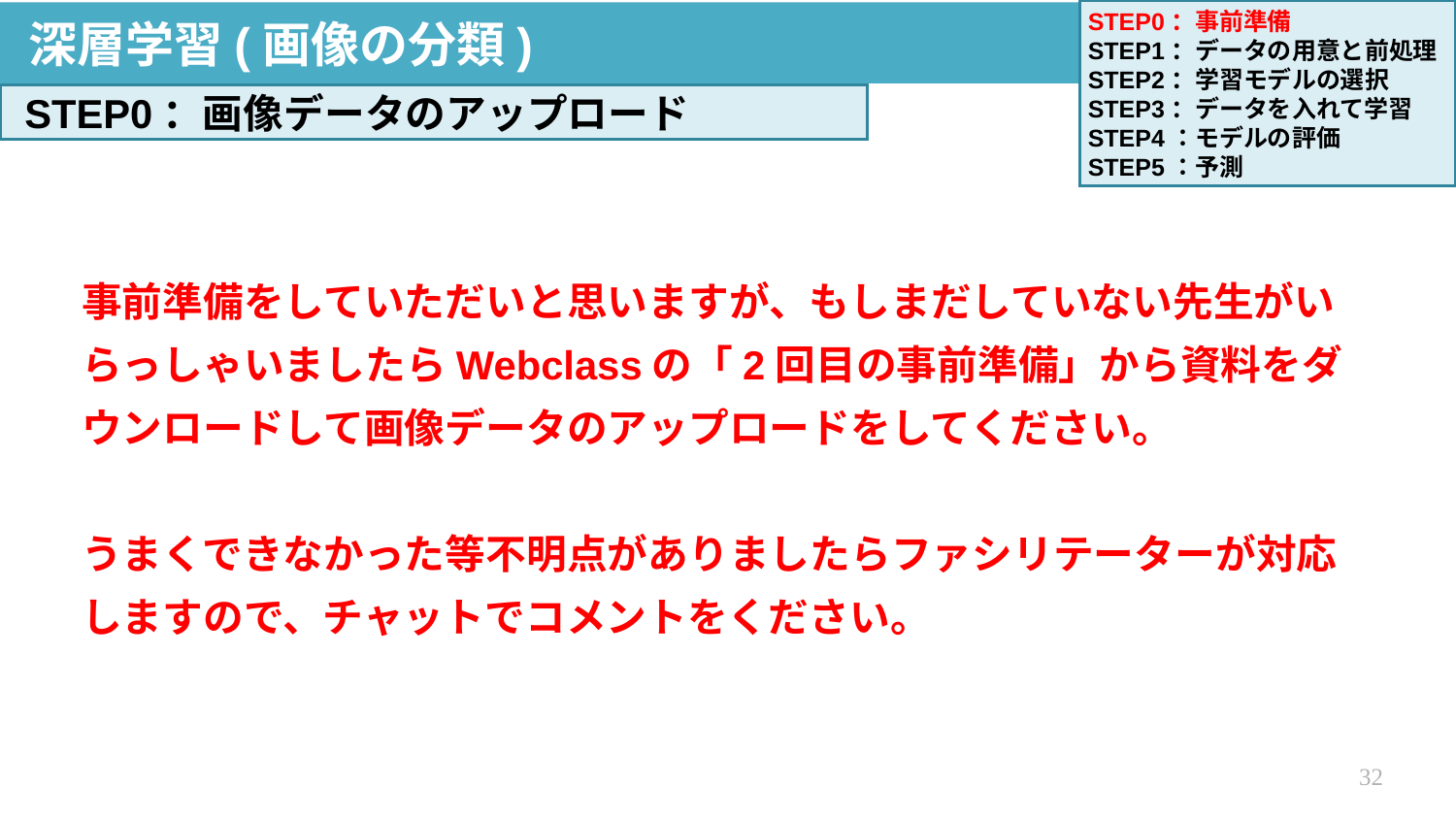

STEP0：事前準備
STEP1：データの用意と前処理
STEP2：学習モデルの選択
STEP3：データを入れて学習
STEP4：モデルの評価
STEP5：予測
深層学習(画像の分類)
STEP0：画像データのアップロード
事前準備をしていただいと思いますが、もしまだしていない先生がいらっしゃいましたらWebclassの「2回目の事前準備」から資料をダウンロードして画像データのアップロードをしてください。

うまくできなかった等不明点がありましたらファシリテーターが対応しますので、チャットでコメントをください。
32